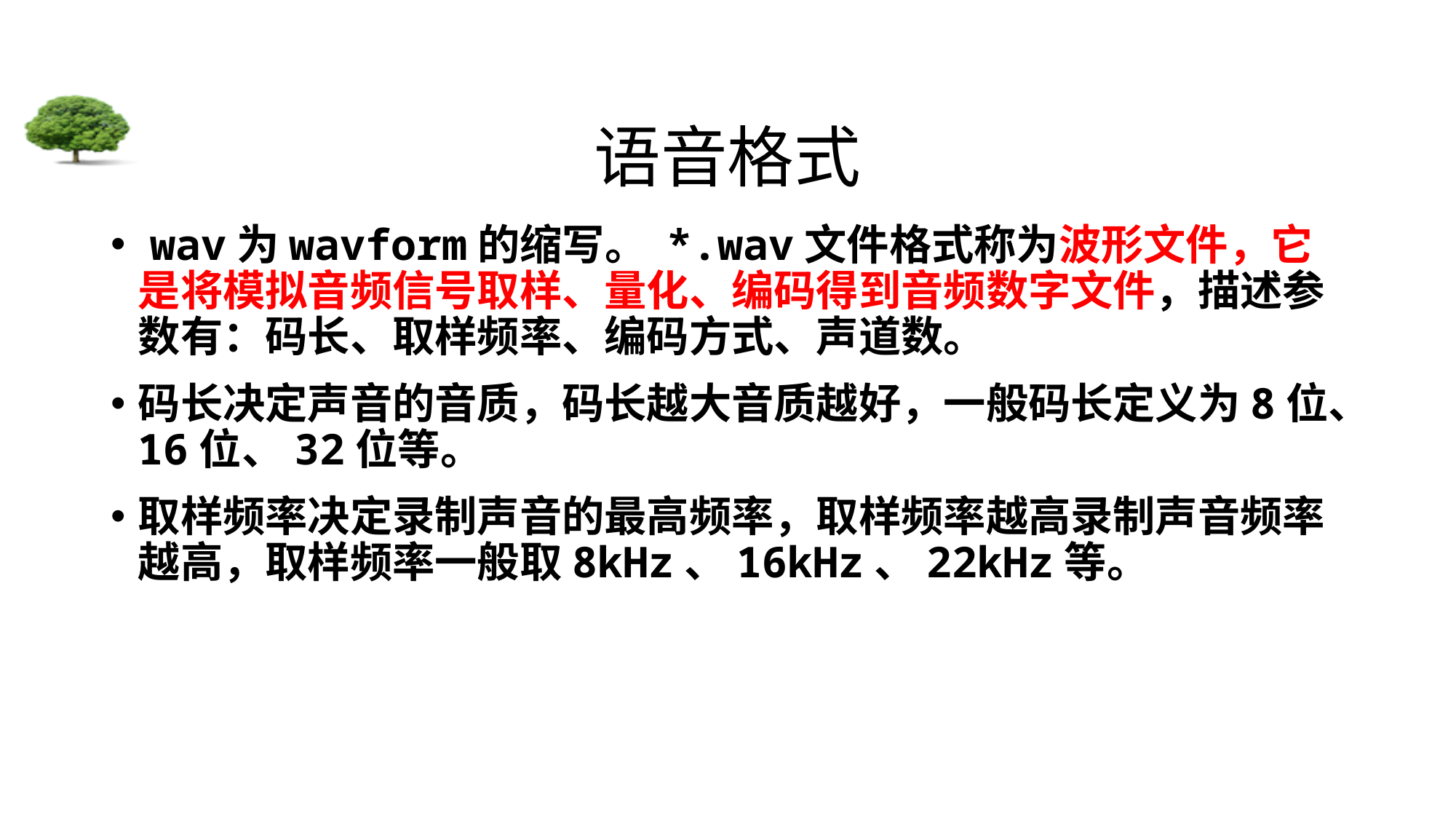

# 语音格式
 wav为wavform的缩写。 *.wav文件格式称为波形文件，它是将模拟音频信号取样、量化、编码得到音频数字文件，描述参数有：码长、取样频率、编码方式、声道数。
码长决定声音的音质，码长越大音质越好，一般码长定义为8位、16位、32位等。
取样频率决定录制声音的最高频率，取样频率越高录制声音频率越高，取样频率一般取8kHz、16kHz、22kHz等。